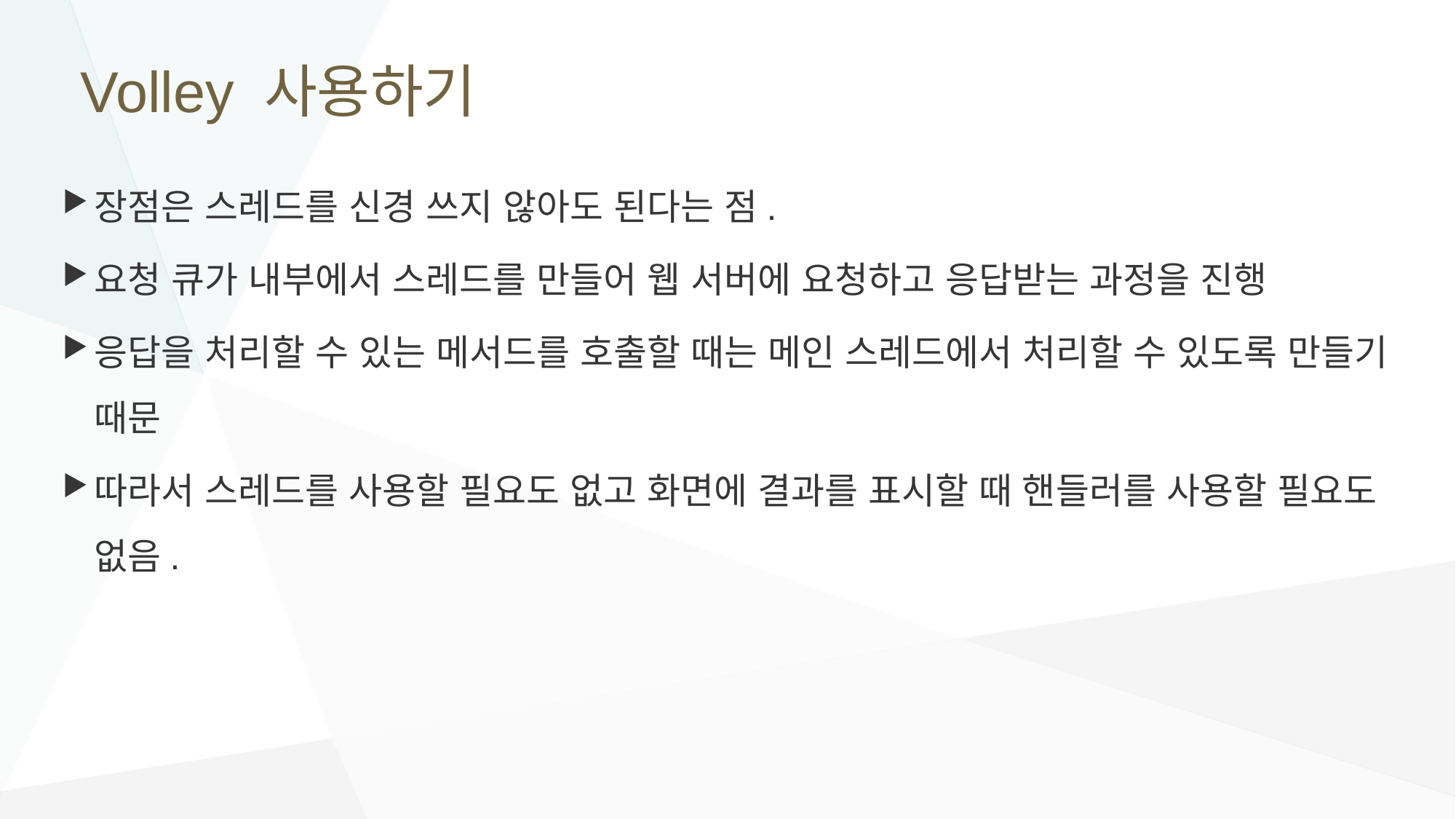

Volley 사용하기
장점은 스레드를 신경 쓰지 않아도 된다는 점.
요청 큐가 내부에서 스레드를 만들어 웹 서버에 요청하고 응답받는 과정을 진행
응답을 처리할 수 있는 메서드를 호출할 때는 메인 스레드에서 처리할 수 있도록 만들기 때문
따라서 스레드를 사용할 필요도 없고 화면에 결과를 표시할 때 핸들러를 사용할 필요도 없음.